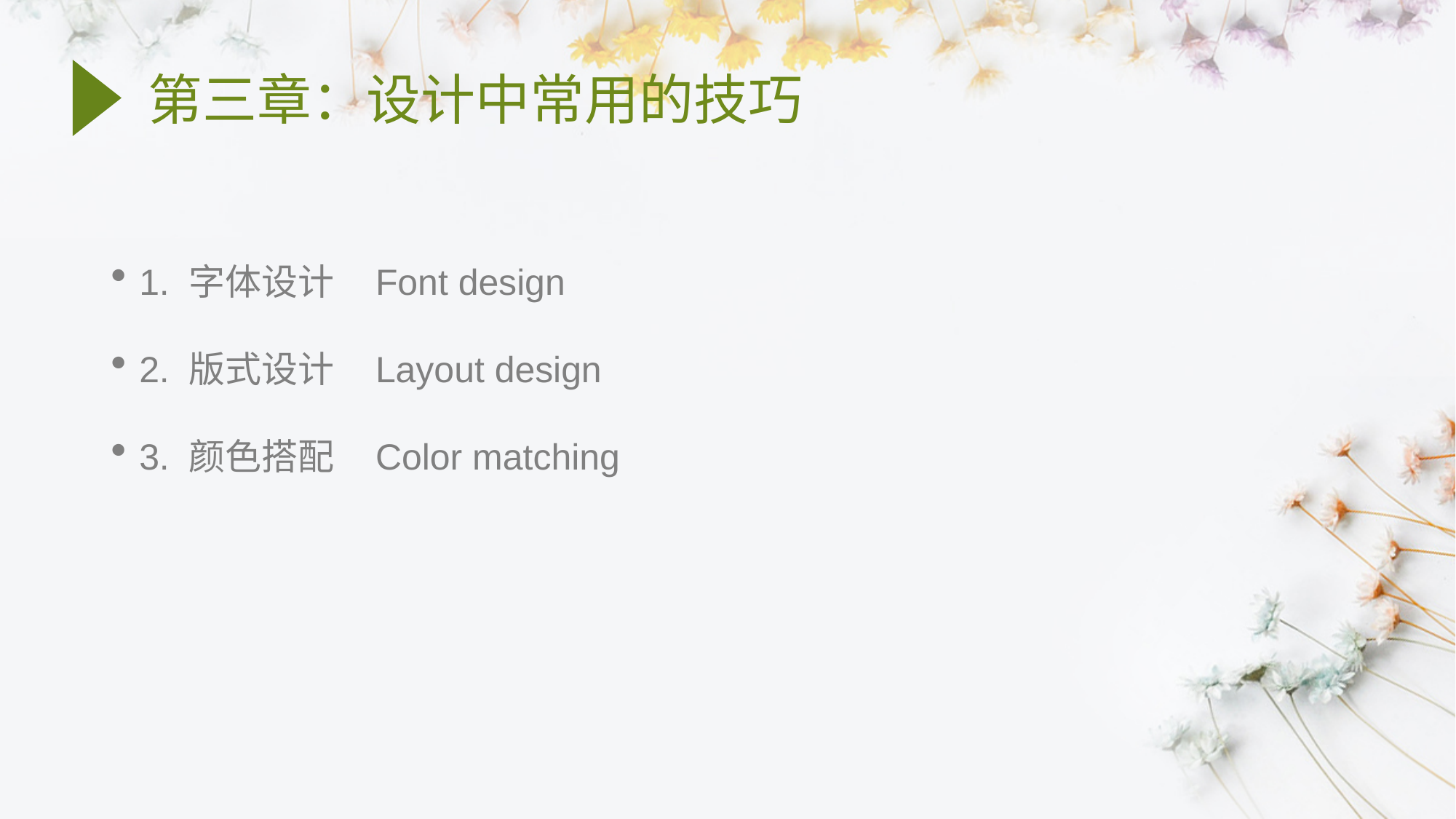

# 第三章：设计中常用的技巧
1. 字体设计    Font design

2. 版式设计    Layout design

3. 颜色搭配    Color matching